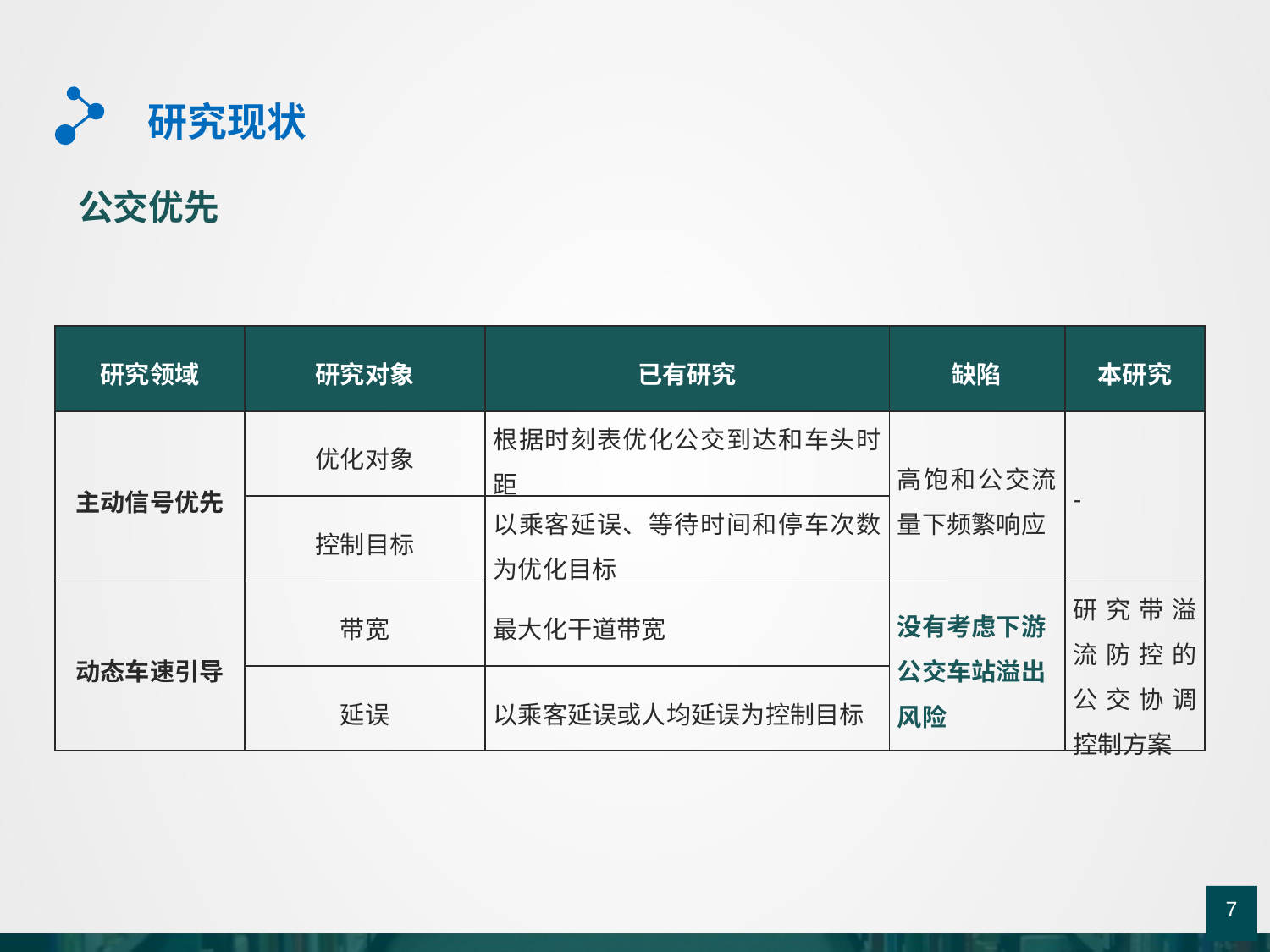

研究现状
公交优先
| 研究领域 | 研究对象 | 已有研究 | 缺陷 | 本研究 |
| --- | --- | --- | --- | --- |
| 主动信号优先 | 优化对象 | 根据时刻表优化公交到达和车头时距 | 高饱和公交流量下频繁响应 | - |
|  | 控制目标 | 以乘客延误、等待时间和停车次数为优化目标 |  |  |
| 动态车速引导 | 带宽 | 最大化干道带宽 | 没有考虑下游公交车站溢出风险 | 研究带溢流防控的公交协调控制方案 |
|  | 延误 | 以乘客延误或人均延误为控制目标 |  |  |